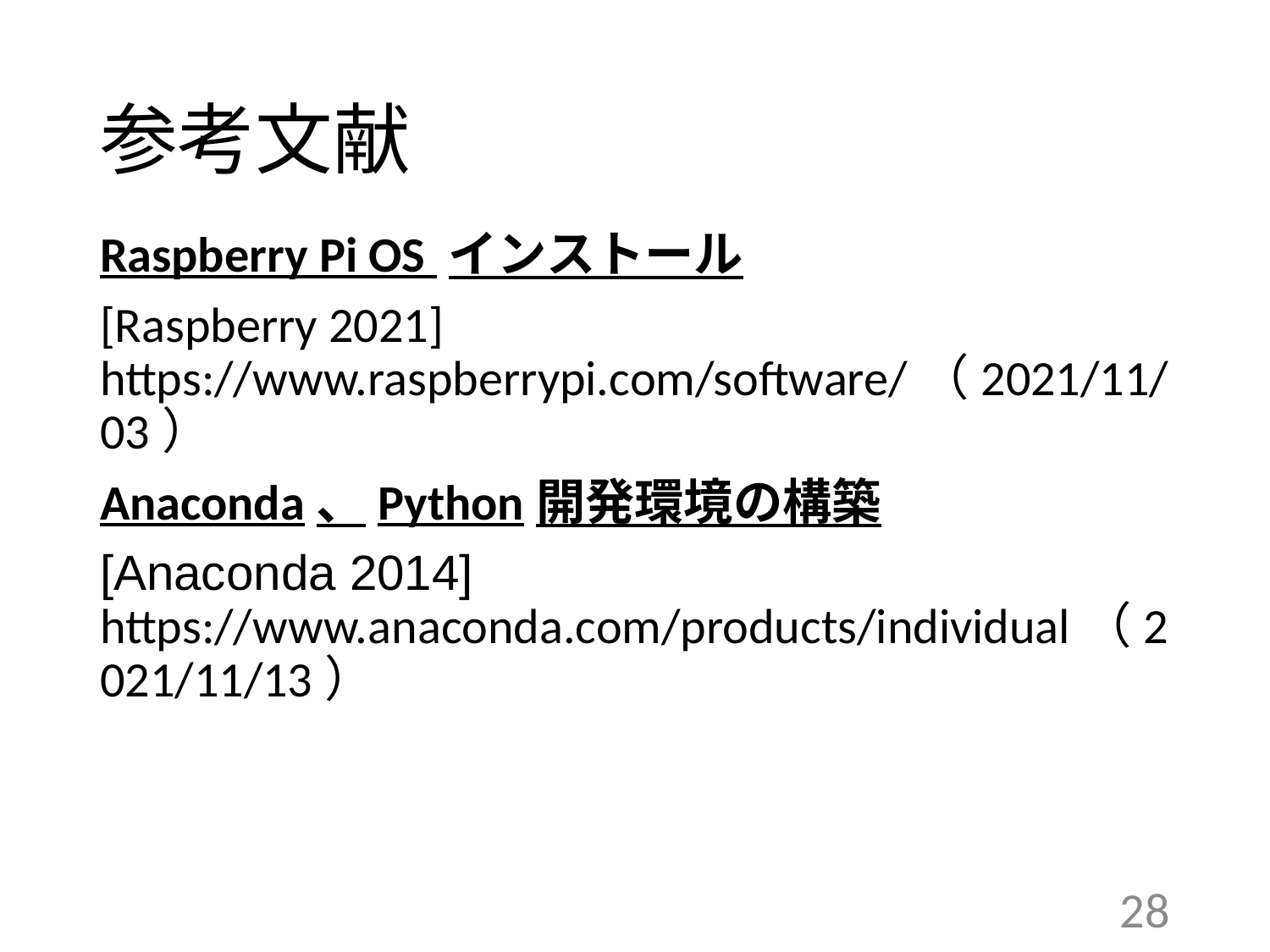

# 参考文献
Raspberry Pi OS インストール
[Raspberry 2021] https://www.raspberrypi.com/software/（2021/11/03）
Anaconda、Python開発環境の構築
[Anaconda 2014] https://www.anaconda.com/products/individual（2021/11/13）
28